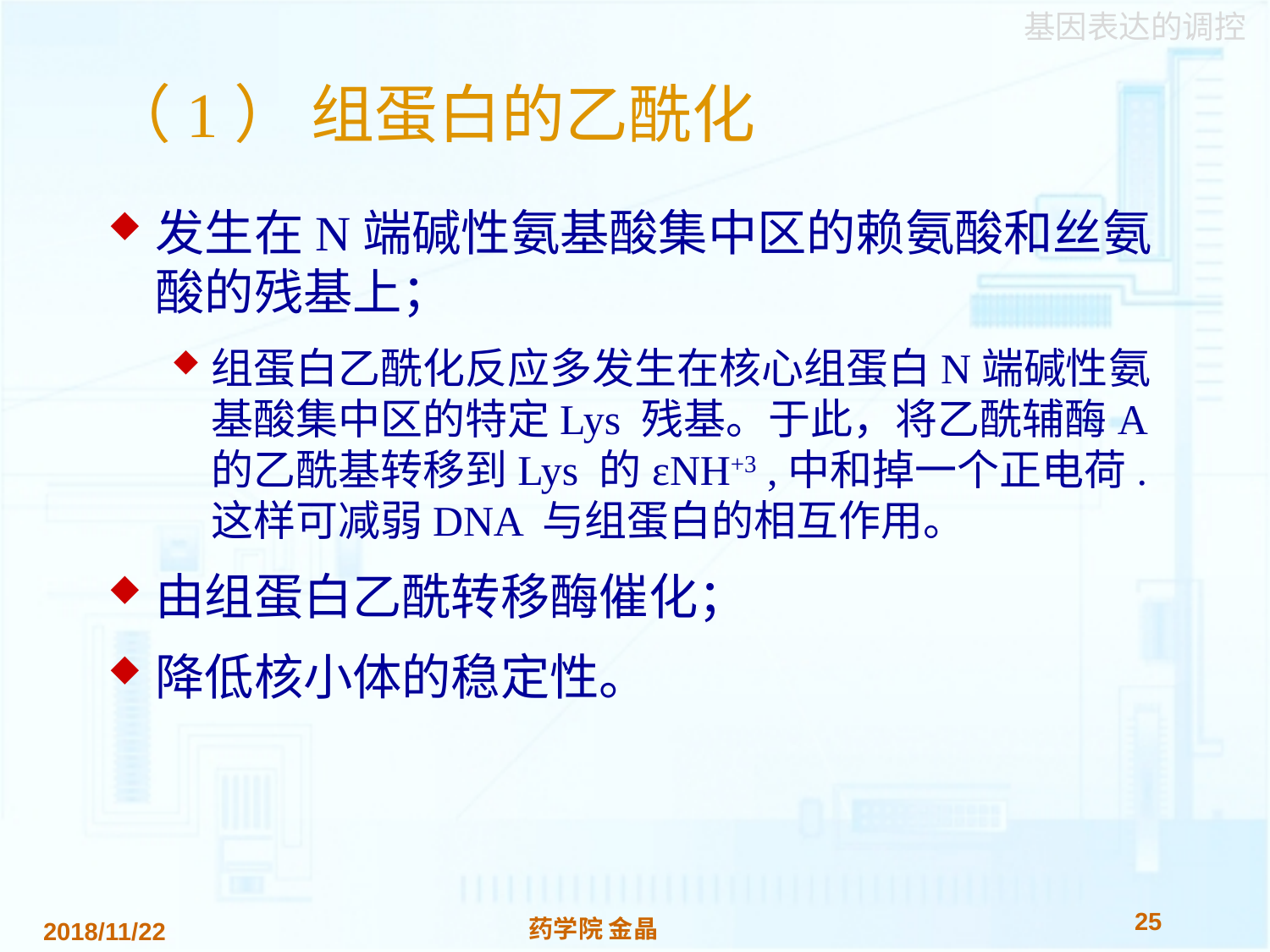

# （1） 组蛋白的乙酰化
发生在N端碱性氨基酸集中区的赖氨酸和丝氨酸的残基上；
组蛋白乙酰化反应多发生在核心组蛋白N端碱性氨基酸集中区的特定Lys 残基。于此，将乙酰辅酶A 的乙酰基转移到Lys 的εNH+3 ,中和掉一个正电荷. 这样可减弱DNA 与组蛋白的相互作用。
由组蛋白乙酰转移酶催化；
降低核小体的稳定性。
25
药学院 金晶
2018/11/22